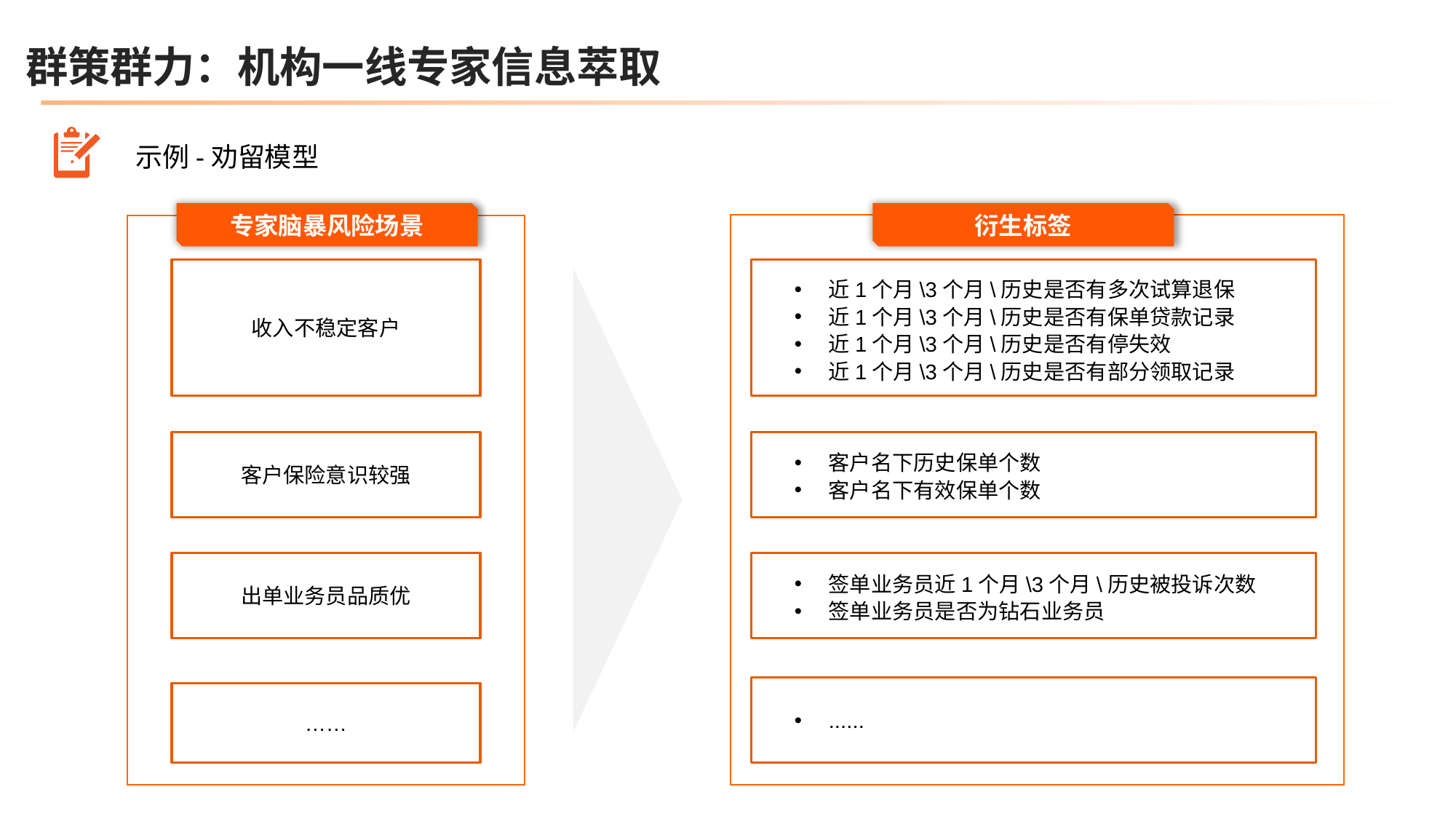

群策群力：机构一线专家信息萃取

示例-劝留模型
专家脑暴风险场景
衍生标签

收入不稳定客户

近1个月\3个月\历史是否有多次试算退保
近1个月\3个月\历史是否有保单贷款记录
近1个月\3个月\历史是否有停失效
近1个月\3个月\历史是否有部分领取记录
客户名下历史保单个数
客户名下有效保单个数
客户保险意识较强

出单业务员品质优

签单业务员近1个月\3个月\历史被投诉次数
签单业务员是否为钻石业务员

......
……